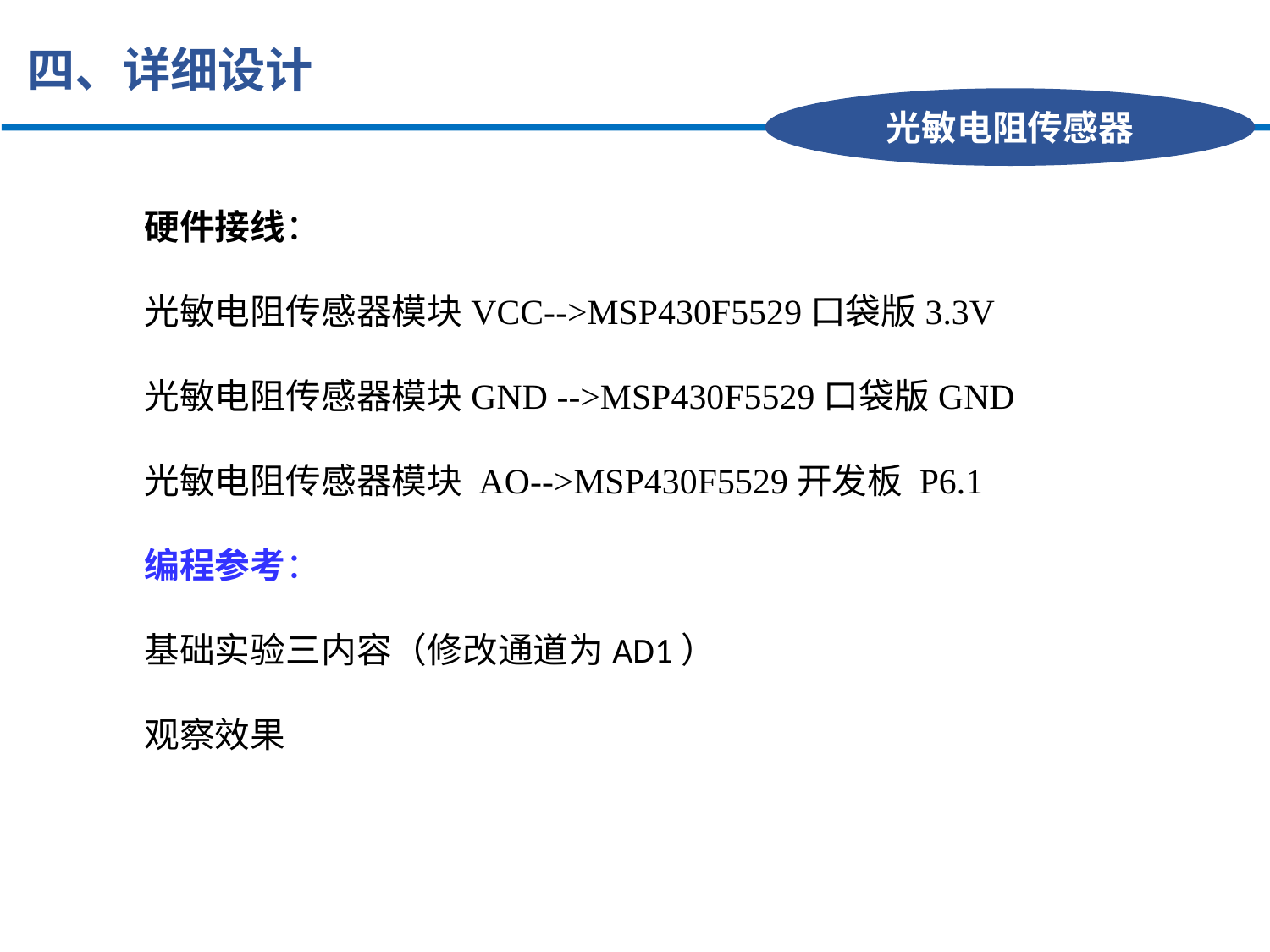

四、详细设计
光敏电阻传感器

硬件接线：
光敏电阻传感器模块VCC-->MSP430F5529口袋版3.3V
光敏电阻传感器模块GND -->MSP430F5529口袋版GND
光敏电阻传感器模块 AO-->MSP430F5529开发板 P6.1
编程参考：
基础实验三内容（修改通道为AD1）
观察效果